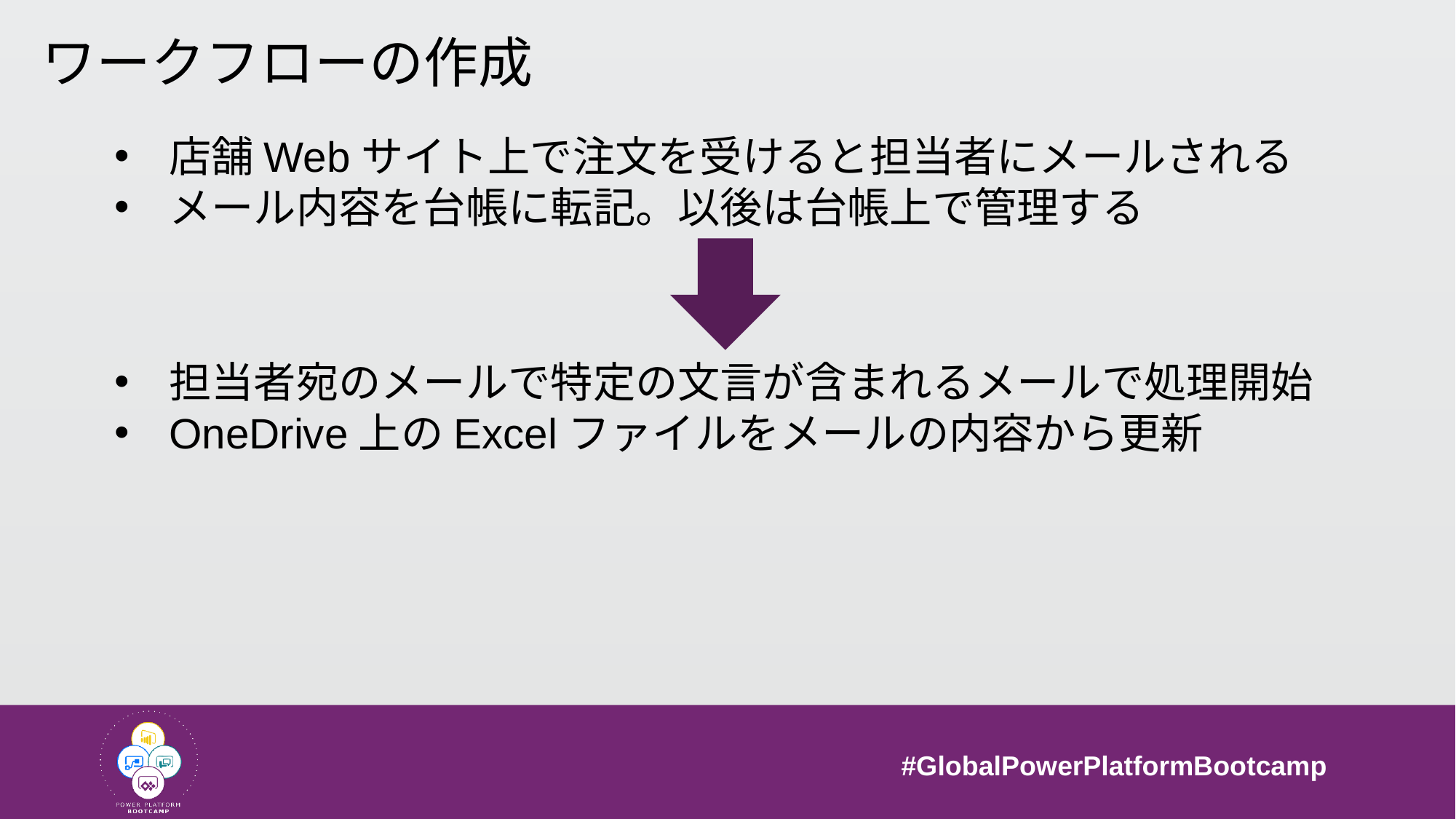

ワークフローの作成
店舗Webサイト上で注文を受けると担当者にメールされる
メール内容を台帳に転記。以後は台帳上で管理する

担当者宛のメールで特定の文言が含まれるメールで処理開始
OneDrive上のExcelファイルをメールの内容から更新